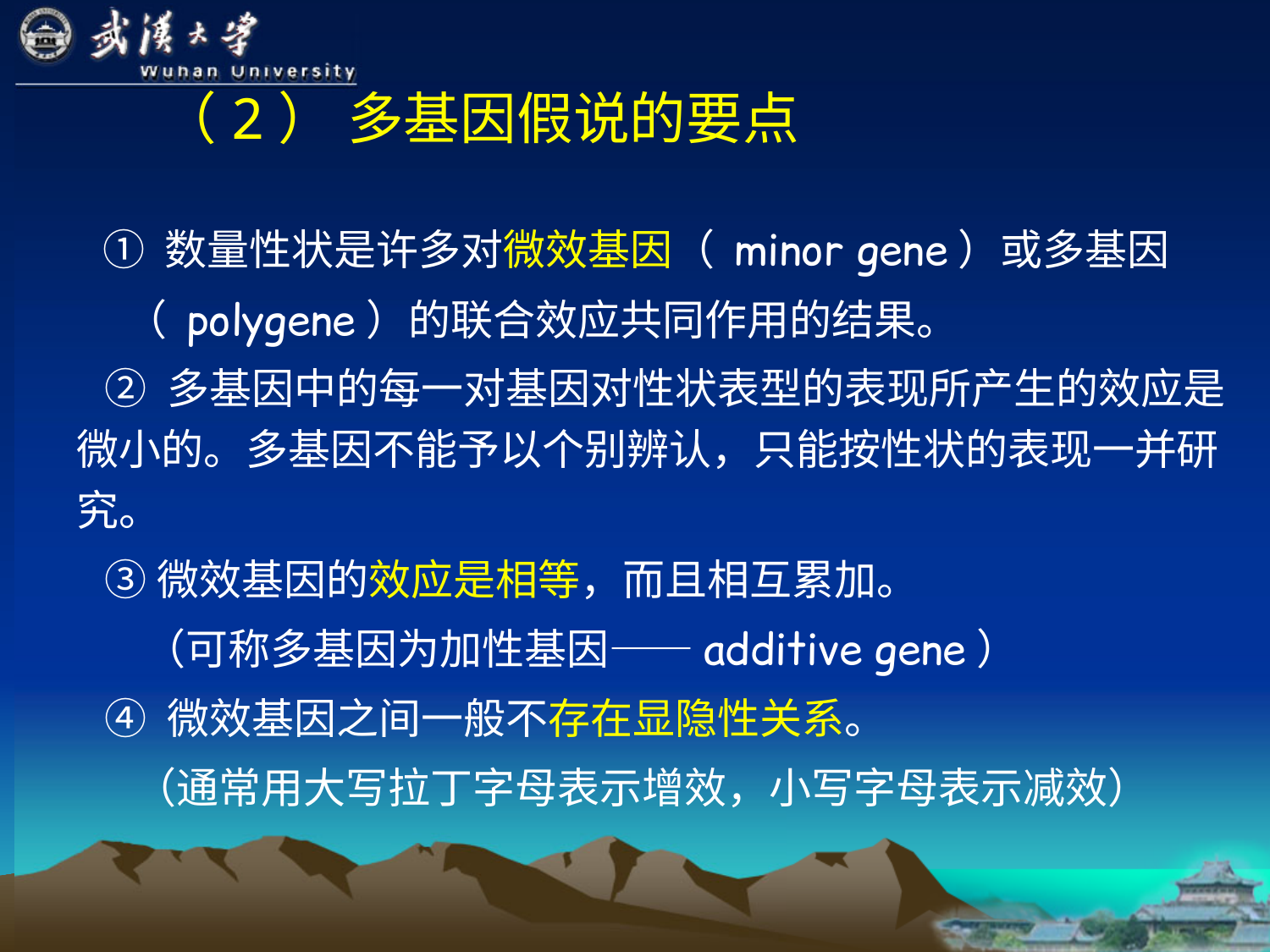

# （2） 多基因假说的要点

   ① 数量性状是许多对微效基因（ minor gene）或多基因
    （ polygene）的联合效应共同作用的结果。
   ② 多基因中的每一对基因对性状表型的表现所产生的效应是微小的。多基因不能予以个别辨认，只能按性状的表现一并研究。
   ③微效基因的效应是相等，而且相互累加。
      （可称多基因为加性基因——additive gene）
   ④ 微效基因之间一般不存在显隐性关系。
     （通常用大写拉丁字母表示增效，小写字母表示减效）